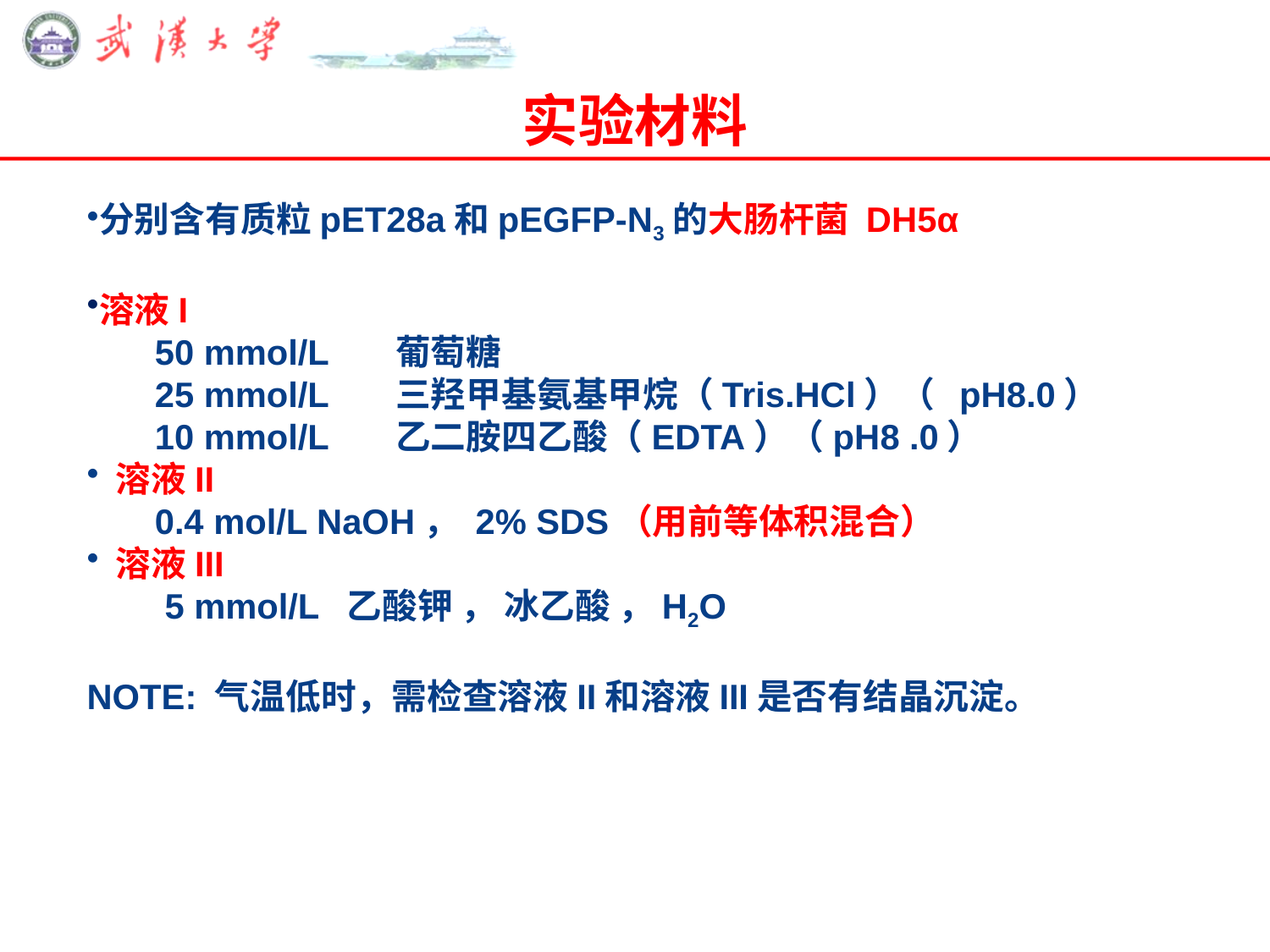

# 实验材料

分别含有质粒pET28a和pEGFP-N3的大肠杆菌 DH5α

溶液I
       50 mmol/L      葡萄糖
       25 mmol/L      三羟甲基氨基甲烷（Tris.HCl）（  pH8.0）
       10 mmol/L      乙二胺四乙酸（EDTA）（pH8 .0）
 溶液II
       0.4 mol/L NaOH， 2% SDS（用前等体积混合）
 溶液III
        5 mmol/L  乙酸钾 ， 冰乙酸 ，H2O

NOTE: 气温低时，需检查溶液II和溶液III是否有结晶沉淀。